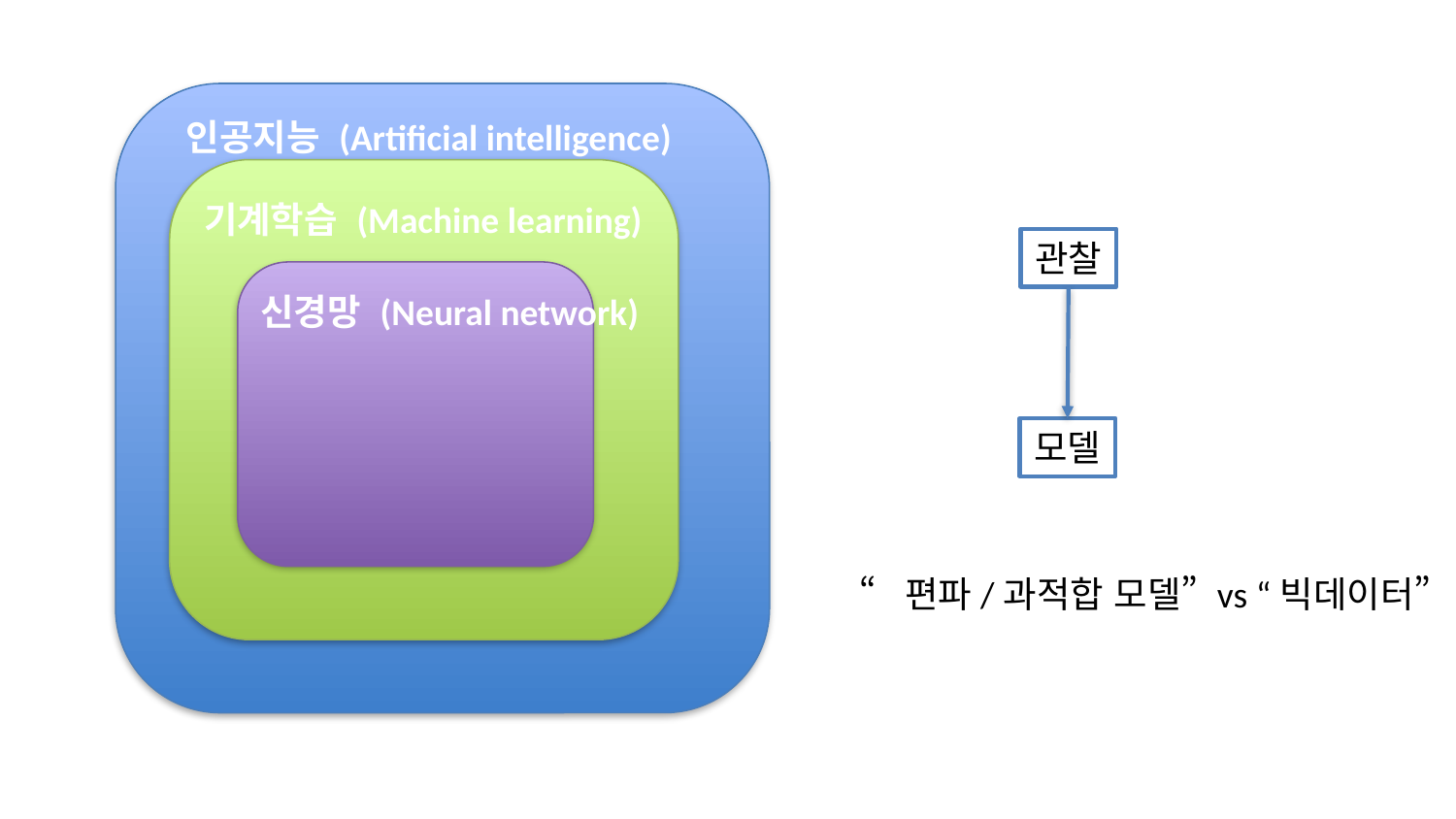

인공지능 (Artificial intelligence)

기계학습 (Machine learning)
관찰
모델

신경망 (Neural network)
“편파/과적합 모델” vs “빅데이터”